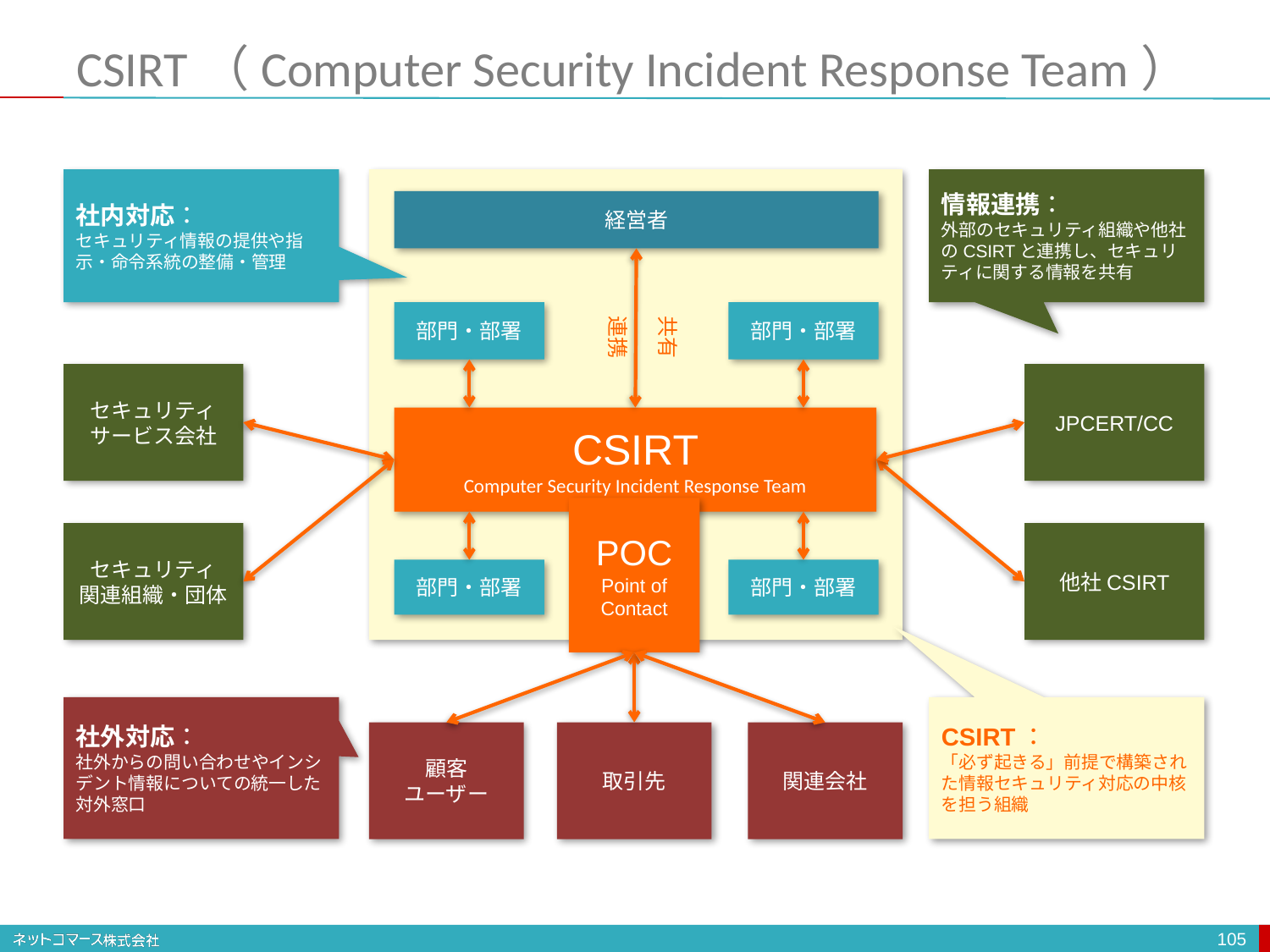

# CSIRT（Computer Security Incident Response Team）
社内対応：
セキュリティ情報の提供や指示・命令系統の整備・管理

情報連携：
外部のセキュリティ組織や他社のCSIRTと連携し、セキュリティに関する情報を共有
経営者
部門・部署
部門・部署
共有

連携
セキュリティ
サービス会社
JPCERT/CC
CSIRT
Computer Security Incident Response Team
POC
Point of Contact
セキュリティ
関連組織・団体
他社CSIRT
部門・部署
部門・部署
社外対応：
社外からの問い合わせやインシデント情報についての統一した対外窓口
CSIRT：
「必ず起きる」前提で構築された情報セキュリティ対応の中核を担う組織
顧客
ユーザー
取引先
関連会社
105